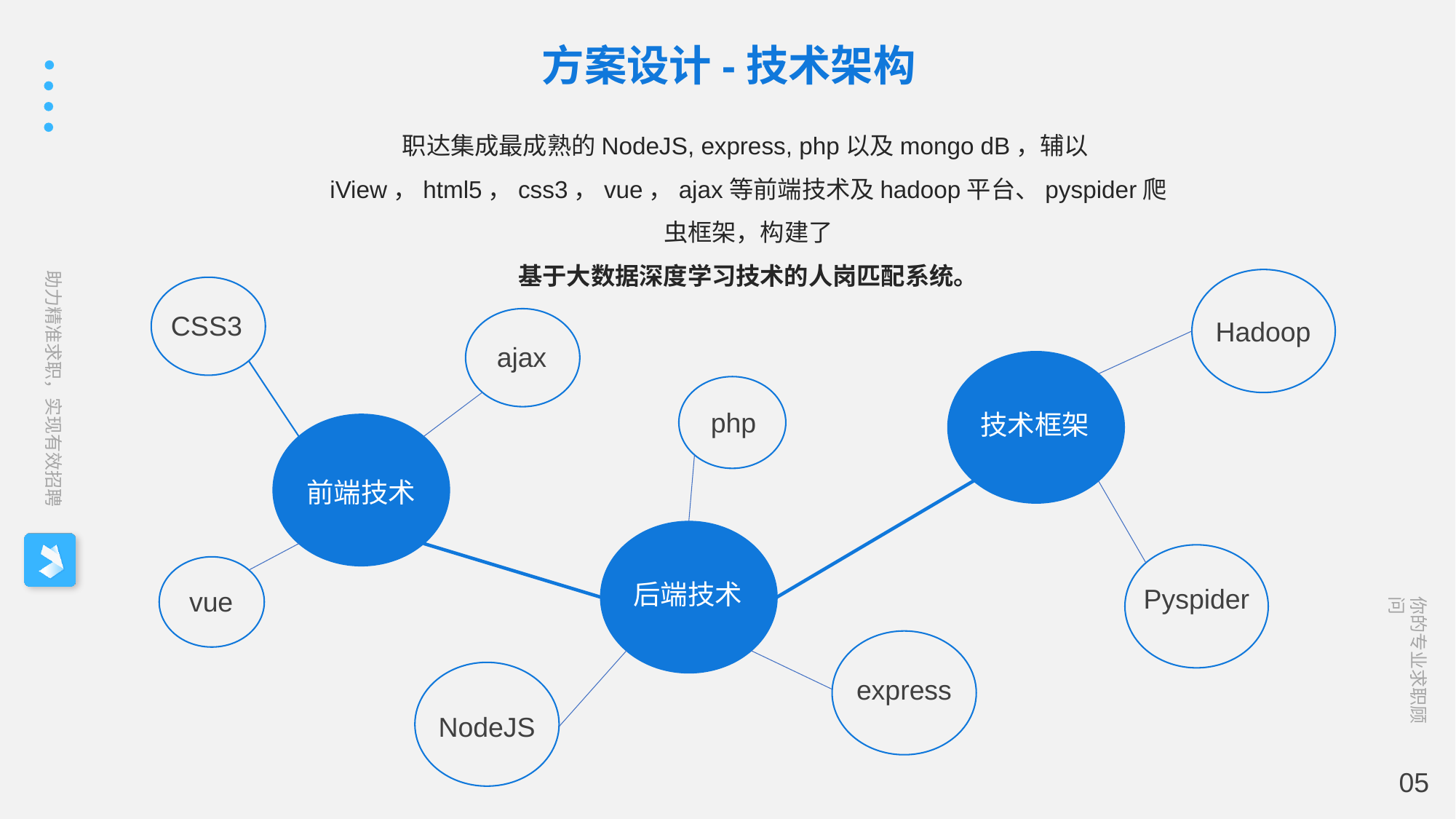

方案设计-技术架构

职达集成最成熟的NodeJS, express, php以及mongo dB，辅以iView，html5，css3，vue，ajax等前端技术及hadoop平台、pyspider爬虫框架，构建了
基于大数据深度学习技术的人岗匹配系统。

CSS3

Hadoop
ajax

php
技术框架

前端技术

后端技术
Pyspider
vue

express
NodeJS
05